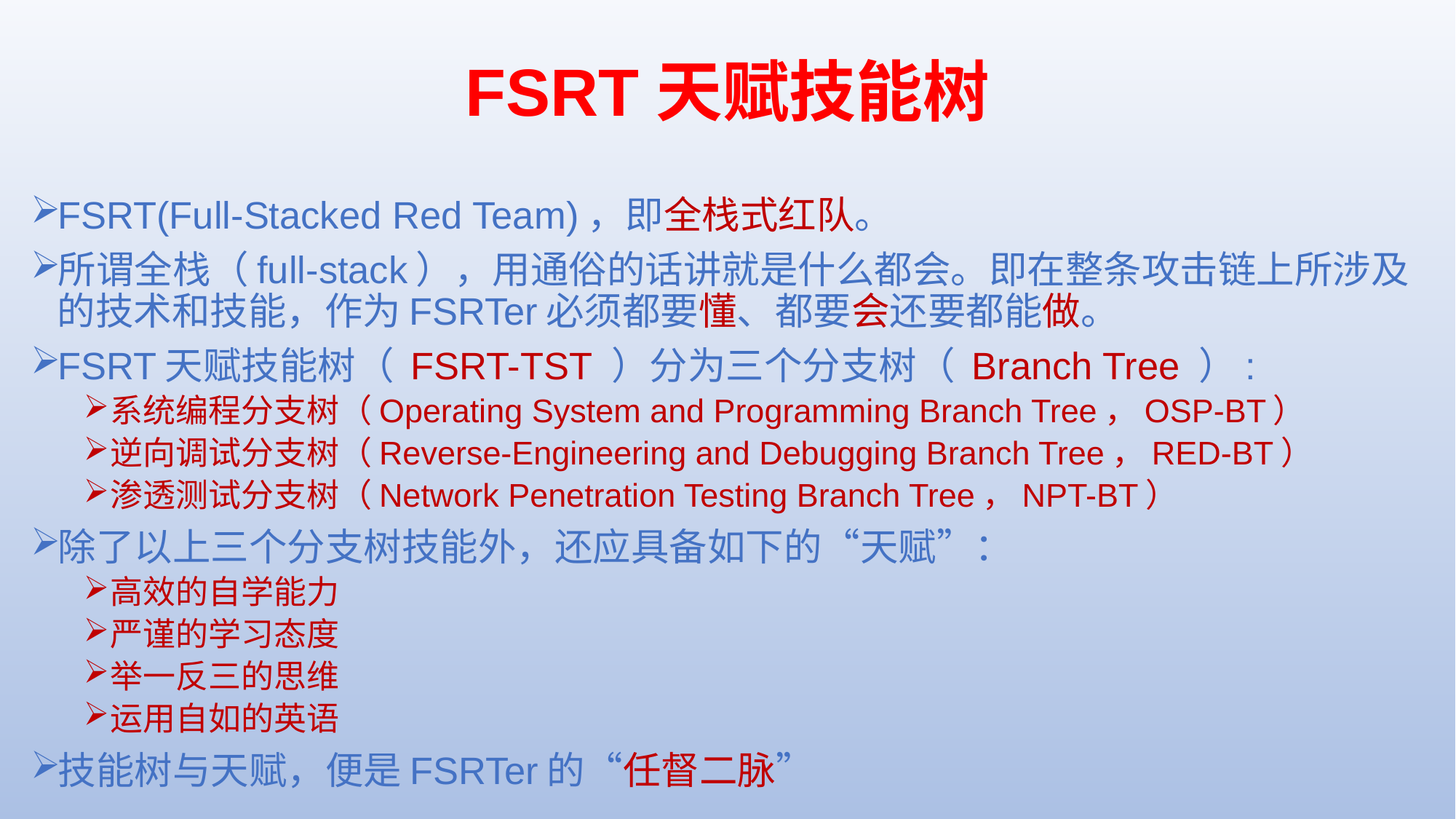

# FSRT天赋技能树
FSRT(Full-Stacked Red Team)，即全栈式红队。
所谓全栈（full-stack），用通俗的话讲就是什么都会。即在整条攻击链上所涉及的技术和技能，作为FSRTer必须都要懂、都要会还要都能做。
FSRT天赋技能树（ FSRT-TST ）分为三个分支树（ Branch Tree ）:
系统编程分支树（Operating System and Programming Branch Tree，OSP-BT）
逆向调试分支树（Reverse-Engineering and Debugging Branch Tree，RED-BT）
渗透测试分支树（Network Penetration Testing Branch Tree，NPT-BT）
除了以上三个分支树技能外，还应具备如下的“天赋”：
高效的自学能力
严谨的学习态度
举一反三的思维
运用自如的英语
技能树与天赋，便是FSRTer的“任督二脉”